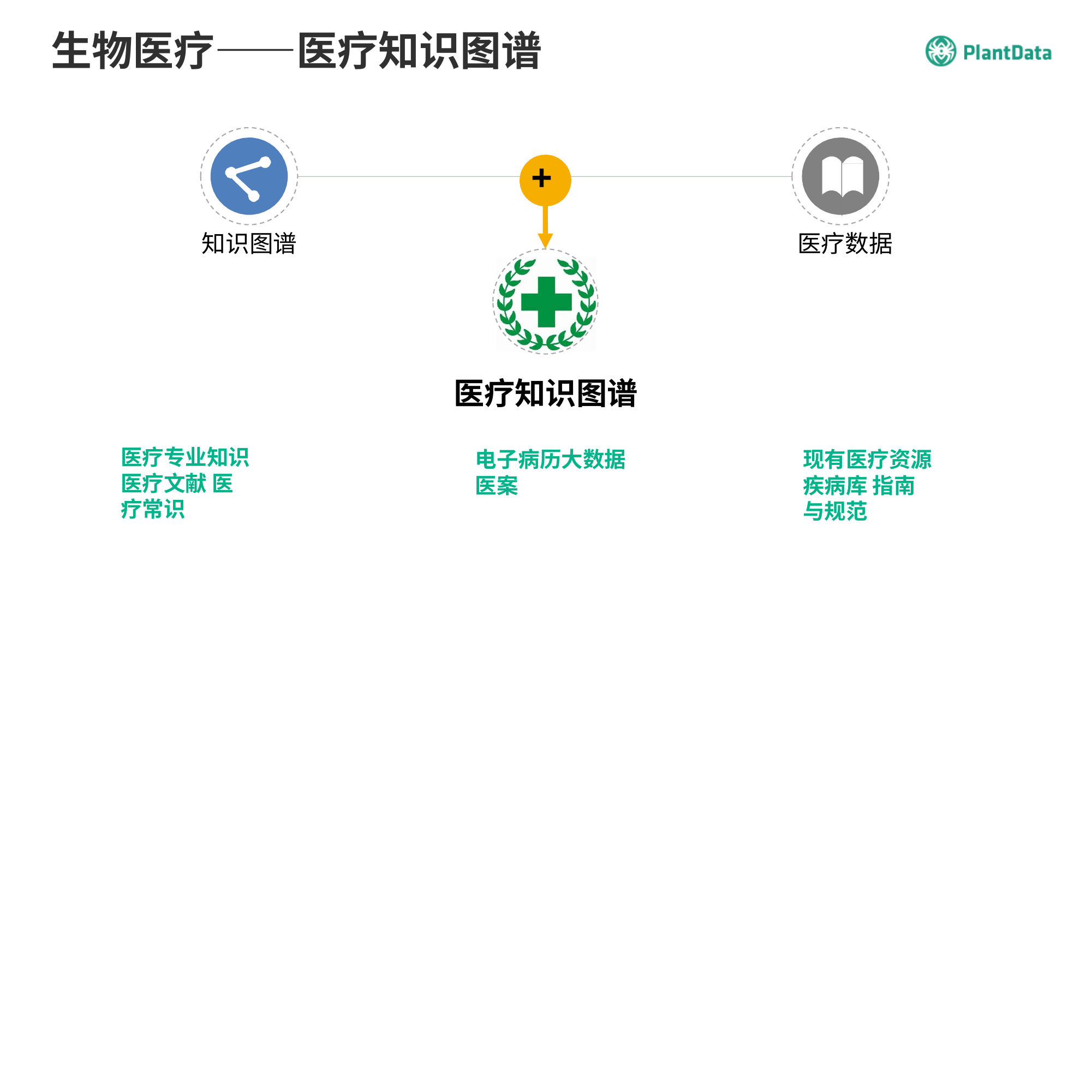

生物医疗——医疗知识图谱

+

知识图谱
医疗数据

医疗知识图谱
医疗专业知识 医疗文献 医疗常识
电子病历大数据 医案
现有医疗资源 疾病库 指南与规范